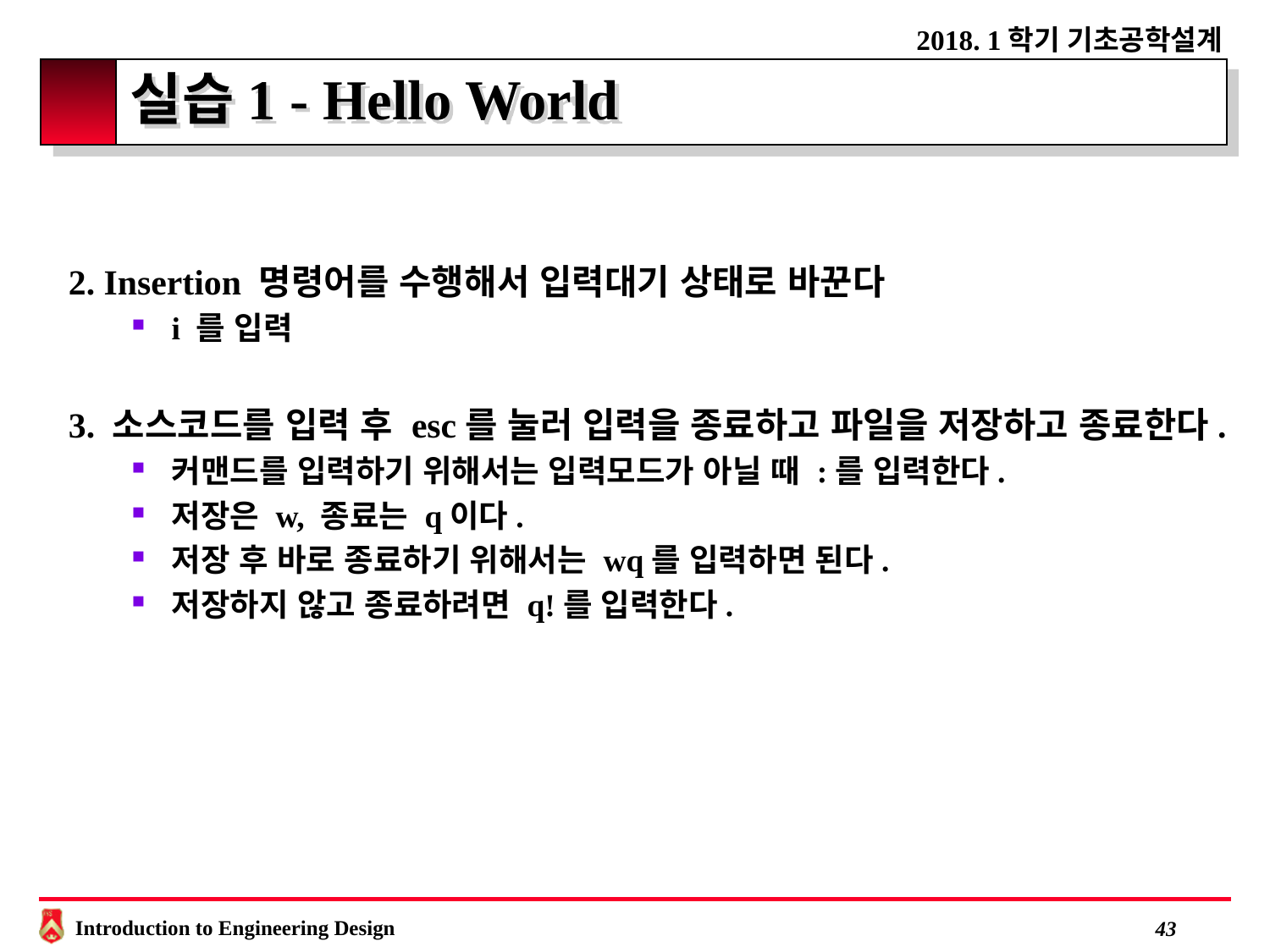

# 실습1 - Hello World
2. Insertion 명령어를 수행해서 입력대기 상태로 바꾼다
i 를 입력

3. 소스코드를 입력 후 esc를 눌러 입력을 종료하고 파일을 저장하고 종료한다.
커맨드를 입력하기 위해서는 입력모드가 아닐 때 :를 입력한다.
저장은 w, 종료는 q이다.
저장 후 바로 종료하기 위해서는 wq를 입력하면 된다.
저장하지 않고 종료하려면 q!를 입력한다.
 43